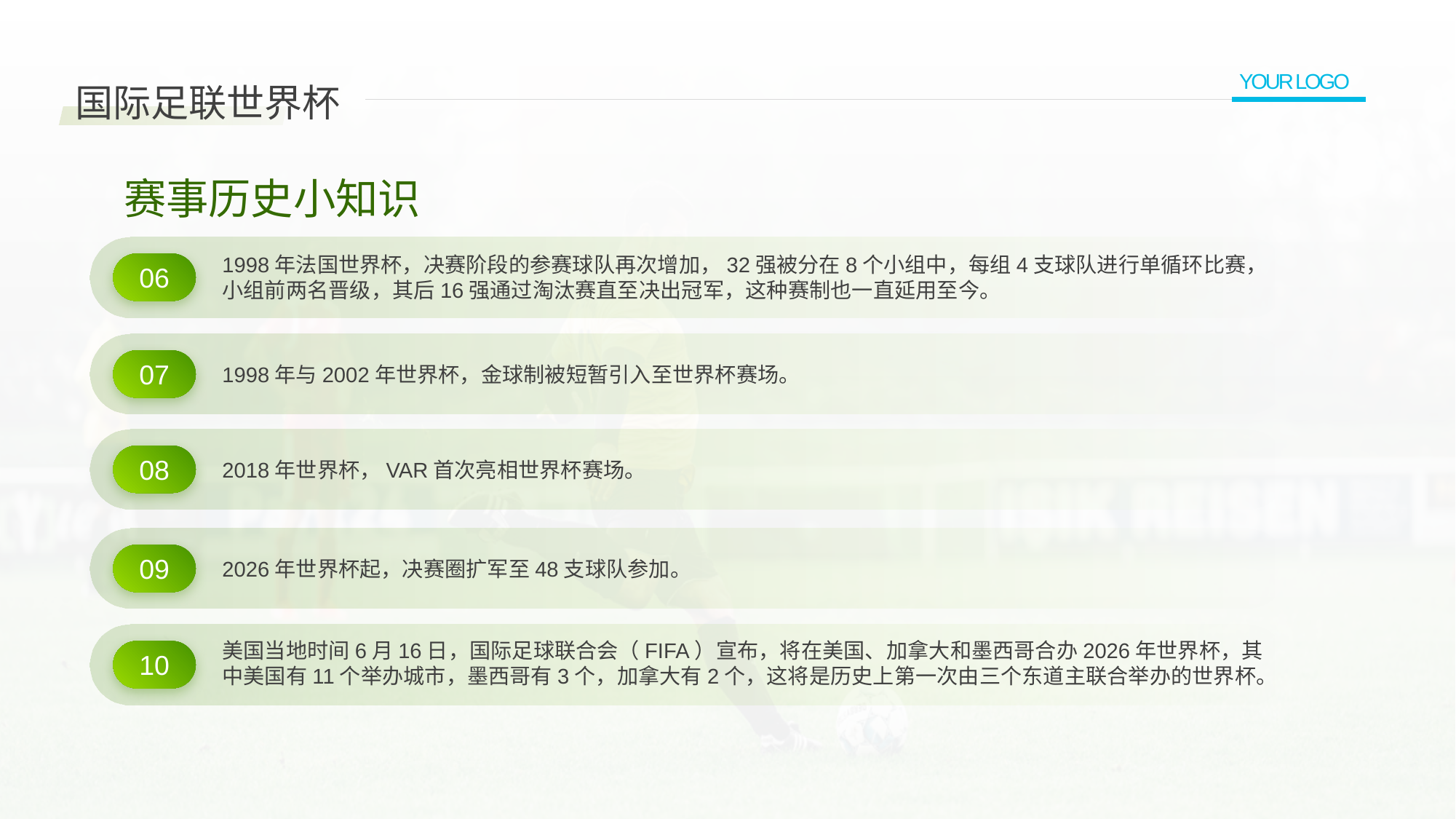

01
YOUR LOGO
国际足联世界杯

赛事历史小知识

1998年法国世界杯，决赛阶段的参赛球队再次增加，32强被分在8个小组中，每组4支球队进行单循环比赛，小组前两名晋级，其后16强通过淘汰赛直至决出冠军，这种赛制也一直延用至今。
06

07
1998年与2002年世界杯，金球制被短暂引入至世界杯赛场。

08
2018年世界杯，VAR首次亮相世界杯赛场。

09
2026年世界杯起，决赛圈扩军至48支球队参加。

美国当地时间6月16日，国际足球联合会（FIFA）宣布，将在美国、加拿大和墨西哥合办2026年世界杯，其中美国有11个举办城市，墨西哥有3个，加拿大有2个，这将是历史上第一次由三个东道主联合举办的世界杯。
10